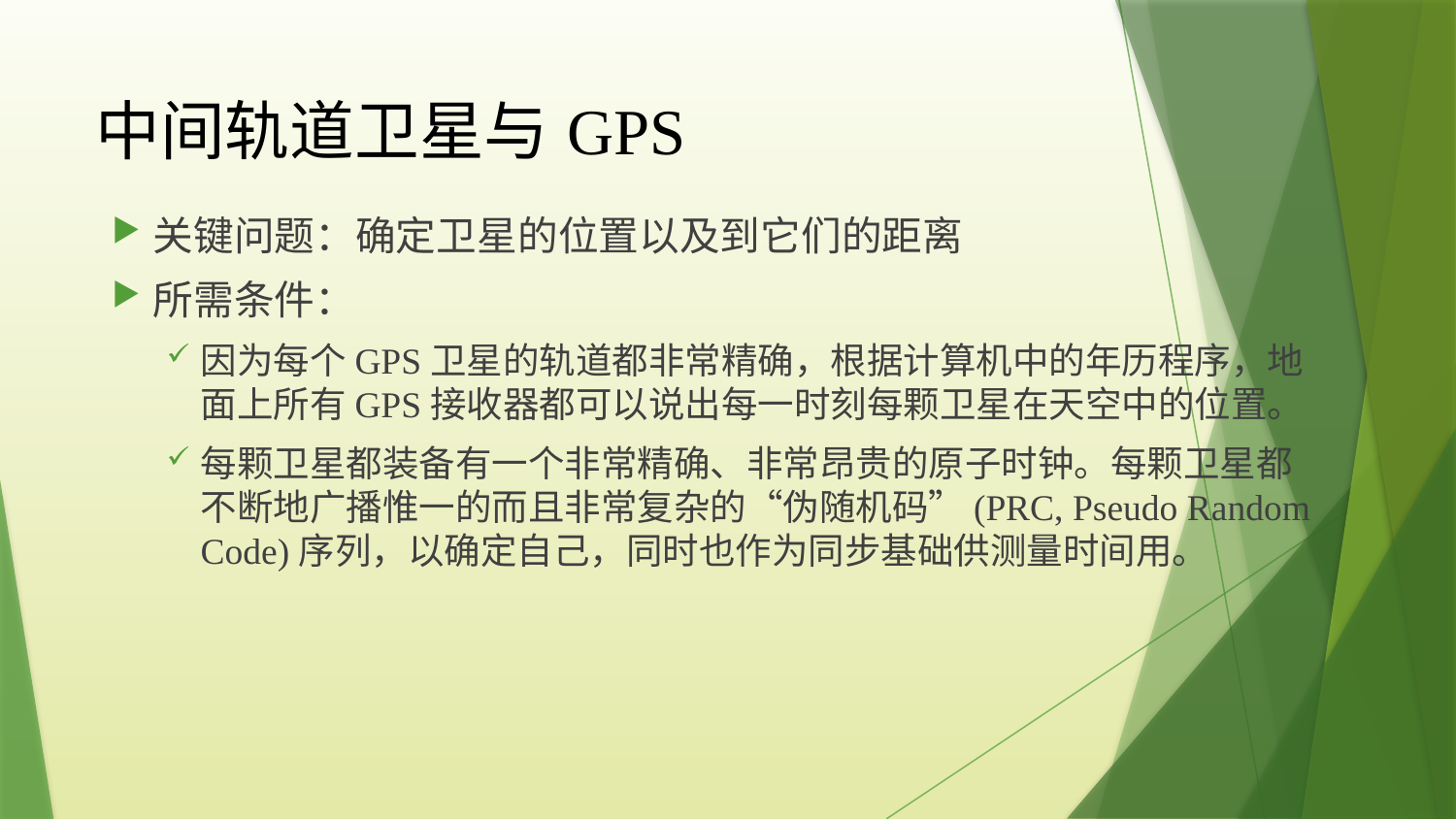

# 中间轨道卫星与GPS
关键问题：确定卫星的位置以及到它们的距离
所需条件：
因为每个GPS卫星的轨道都非常精确，根据计算机中的年历程序，地面上所有GPS接收器都可以说出每一时刻每颗卫星在天空中的位置。
每颗卫星都装备有一个非常精确、非常昂贵的原子时钟。每颗卫星都不断地广播惟一的而且非常复杂的“伪随机码”(PRC, Pseudo Random Code)序列，以确定自己，同时也作为同步基础供测量时间用。